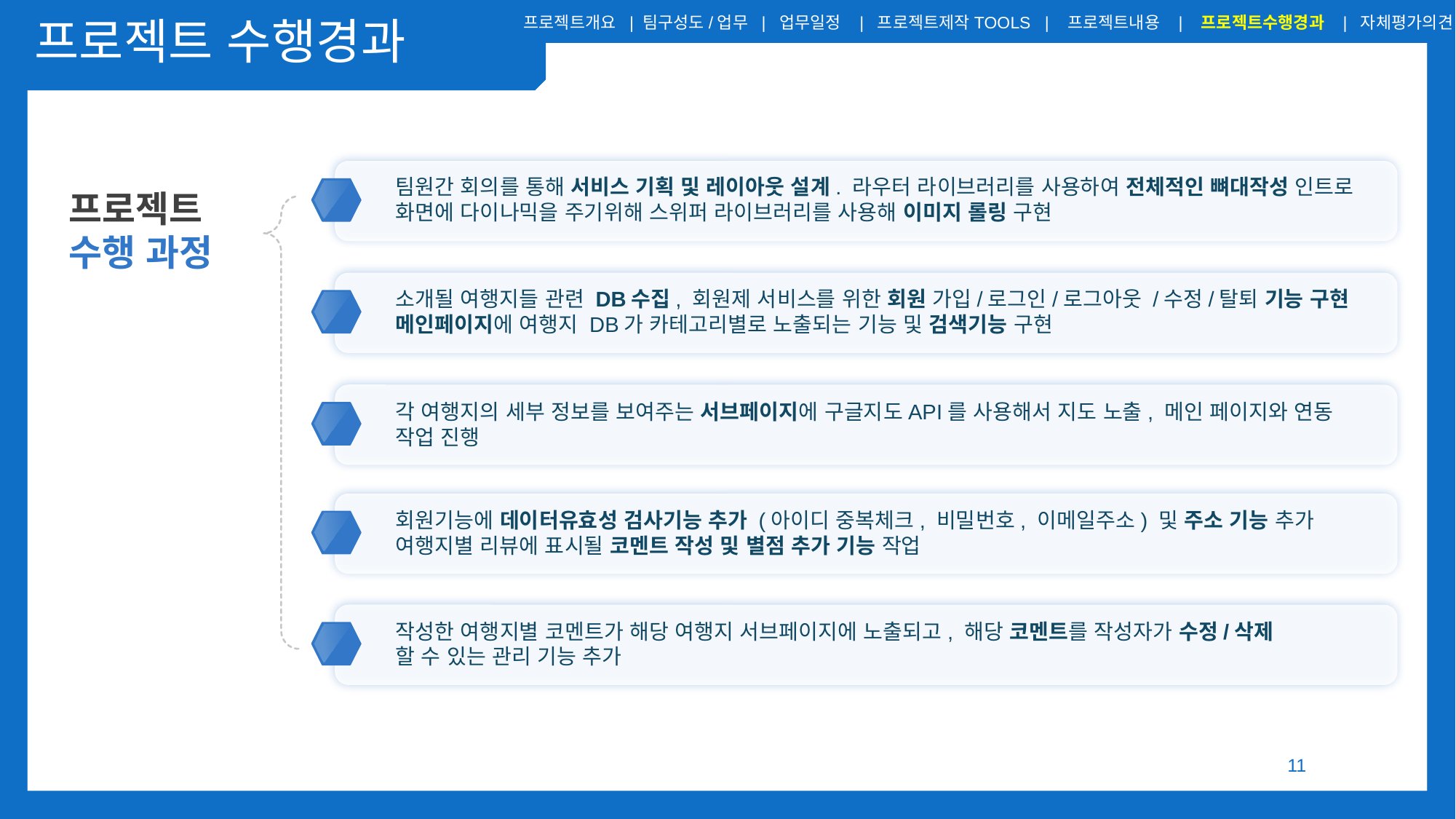

프로젝트개요  | 팀구성도/업무  |  업무일정   |  프로젝트제작TOOLS   |   프로젝트내용   |   프로젝트수행경과   |  자체평가의견
프로젝트 수행경과

팀원간 회의를 통해 서비스 기획 및 레이아웃 설계. 라우터 라이브러리를 사용하여 전체적인 뼈대작성 인트로 화면에 다이나믹을 주기위해 스위퍼 라이브러리를 사용해 이미지 롤링 구현

1
프로젝트
수행 과정

소개될 여행지들 관련 DB수집, 회원제 서비스를 위한 회원 가입/로그인/로그아웃 /수정/탈퇴 기능 구현
메인페이지에 여행지 DB가 카테고리별로 노출되는 기능 및 검색기능 구현

2

각 여행지의 세부 정보를 보여주는 서브페이지에 구글지도API를 사용해서 지도 노출, 메인 페이지와 연동 작업 진행

3

회원기능에 데이터유효성 검사기능 추가 (아이디 중복체크, 비밀번호, 이메일주소) 및 주소 기능 추가
여행지별 리뷰에 표시될 코멘트 작성 및 별점 추가 기능 작업

4

작성한 여행지별 코멘트가 해당 여행지 서브페이지에 노출되고, 해당 코멘트를 작성자가 수정/삭제
할 수 있는 관리 기능 추가

5
11